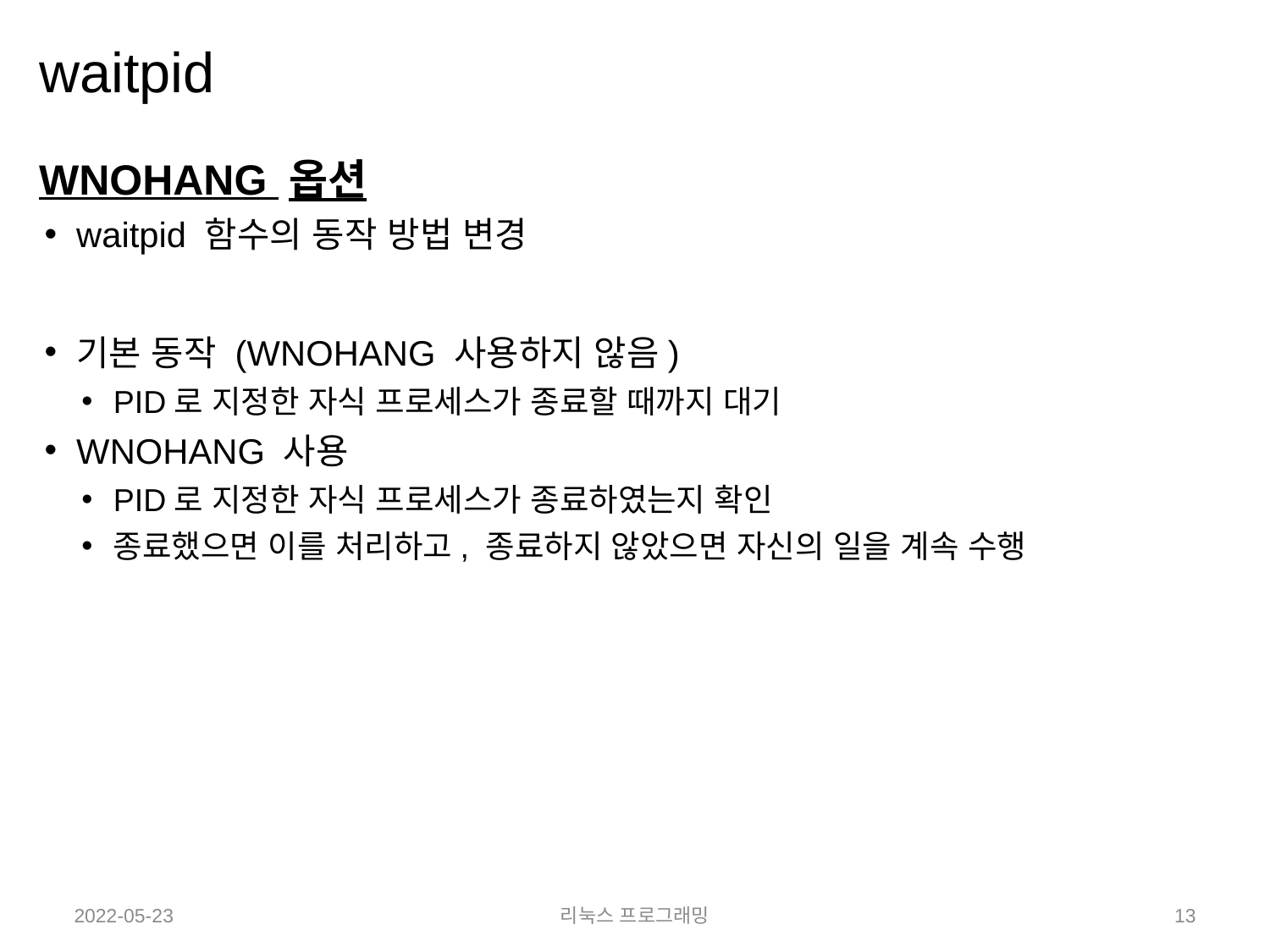

# waitpid
WNOHANG 옵션
waitpid 함수의 동작 방법 변경

기본 동작 (WNOHANG 사용하지 않음)
PID로 지정한 자식 프로세스가 종료할 때까지 대기
WNOHANG 사용
PID로 지정한 자식 프로세스가 종료하였는지 확인
종료했으면 이를 처리하고, 종료하지 않았으면 자신의 일을 계속 수행

2022-05-23
리눅스 프로그래밍
13